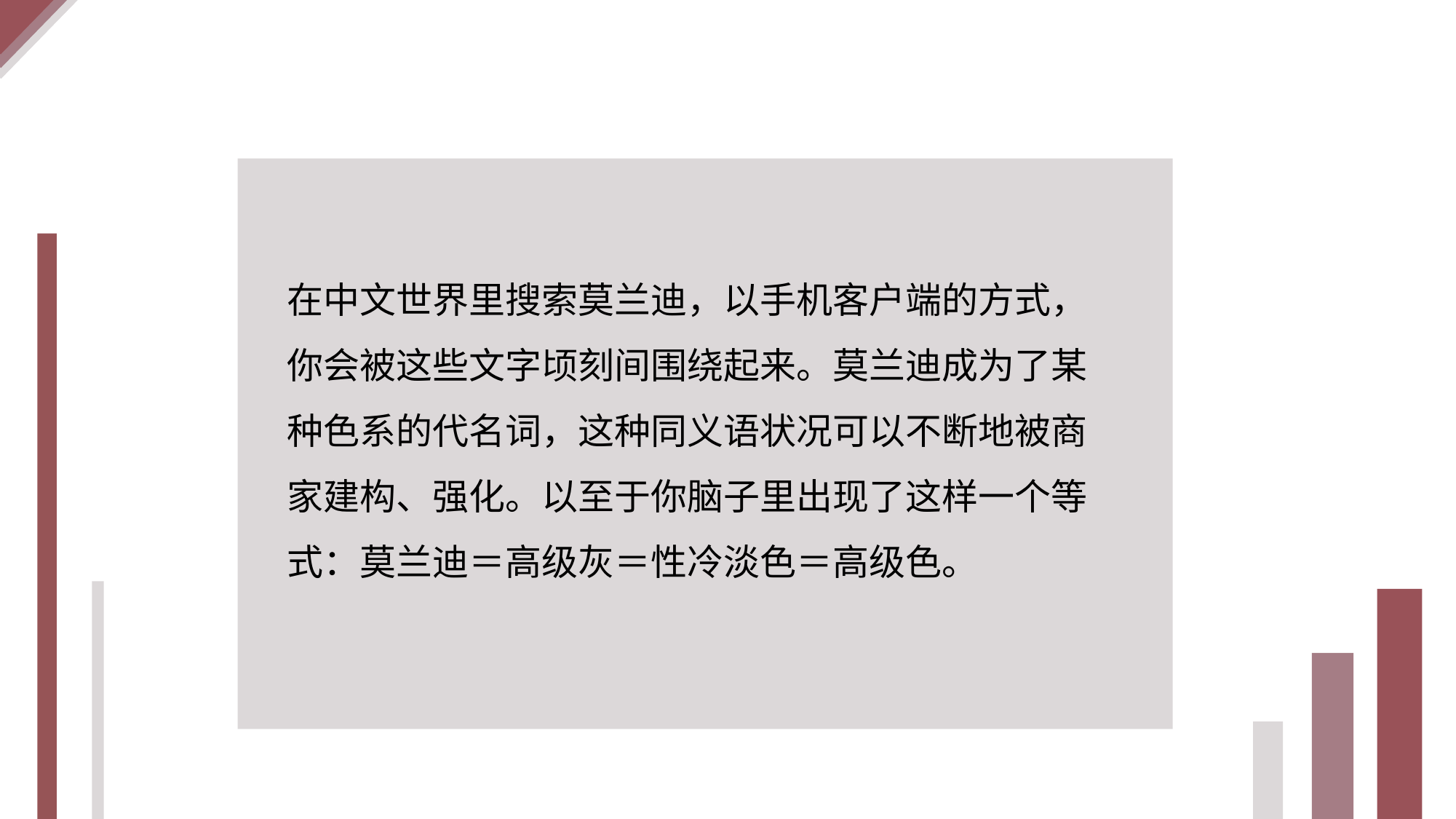

在中文世界里搜索莫兰迪，以手机客户端的方式，你会被这些文字顷刻间围绕起来。莫兰迪成为了某种色系的代名词，这种同义语状况可以不断地被商家建构、强化。以至于你脑子里出现了这样一个等式：莫兰迪＝高级灰＝性冷淡色＝高级色。